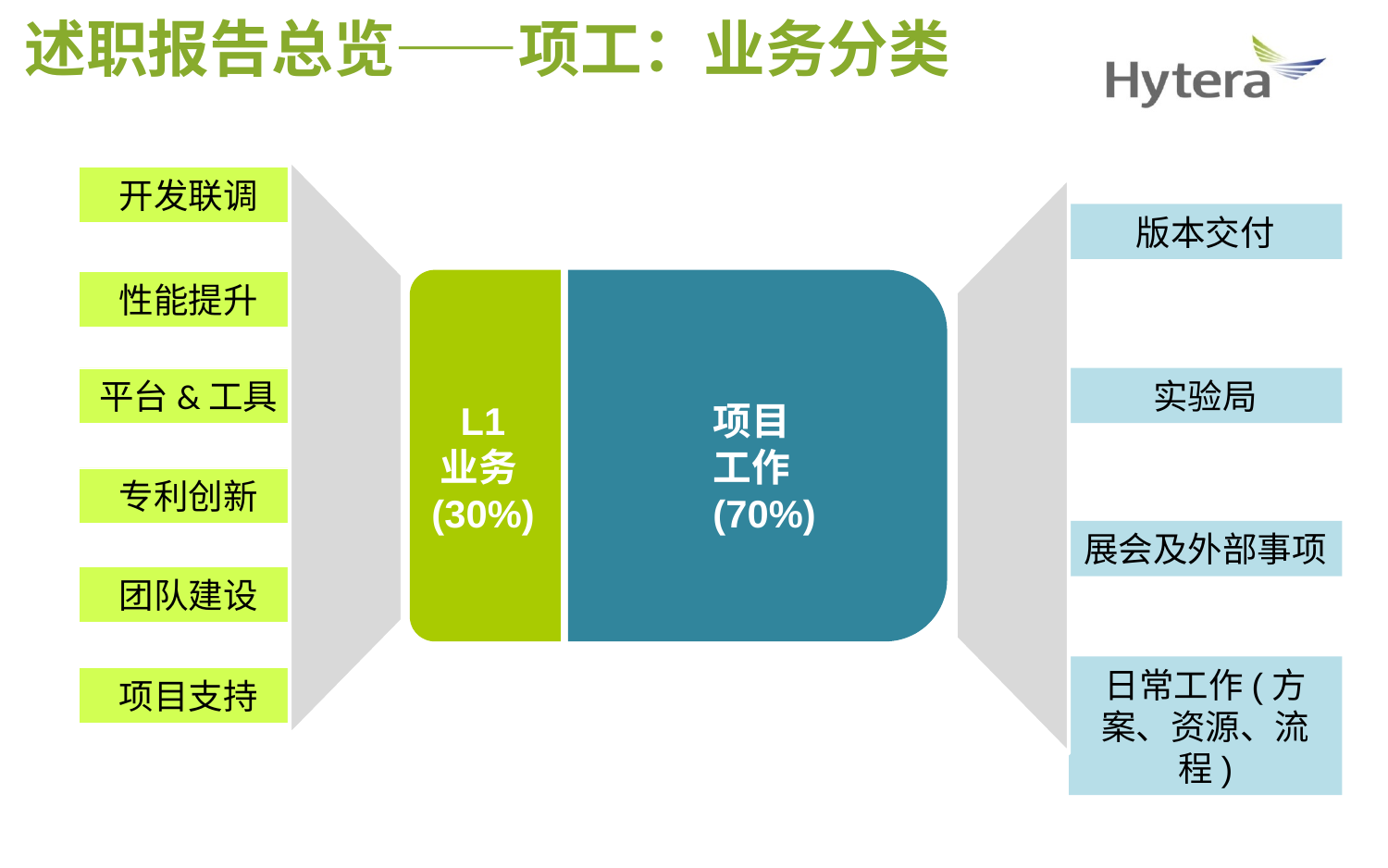

述职报告总览——项工：业务分类
开发联调
性能提升
平台&工具

专利创新
团队建设
项目支持
版本交付
实验局

展会及外部事项
日常工作(方案、资源、流程)

L1
业务(30%)
项目工作(70%)